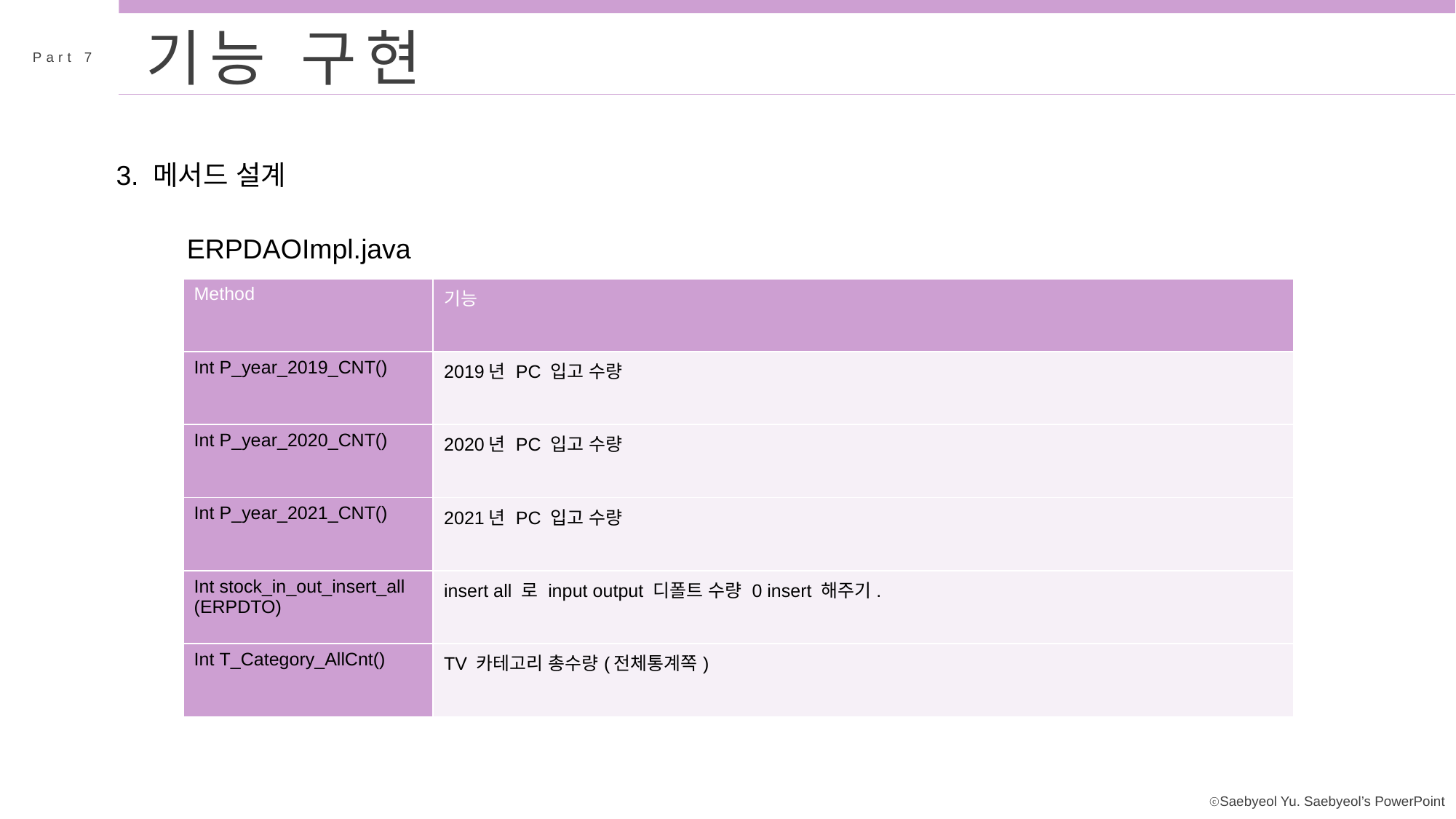

기능 구현
Part 7
3. 메서드 설계
ERPDAOImpl.java
| Method | 기능 |
| --- | --- |
| Int P\_year\_2019\_CNT() | 2019년 PC 입고 수량 |
| Int P\_year\_2020\_CNT() | 2020년 PC 입고 수량 |
| Int P\_year\_2021\_CNT() | 2021년 PC 입고 수량 |
| Int stock\_in\_out\_insert\_all (ERPDTO) | insert all 로 input output 디폴트 수량 0 insert 해주기. |
| Int T\_Category\_AllCnt() | TV 카테고리 총수량(전체통계쪽) |